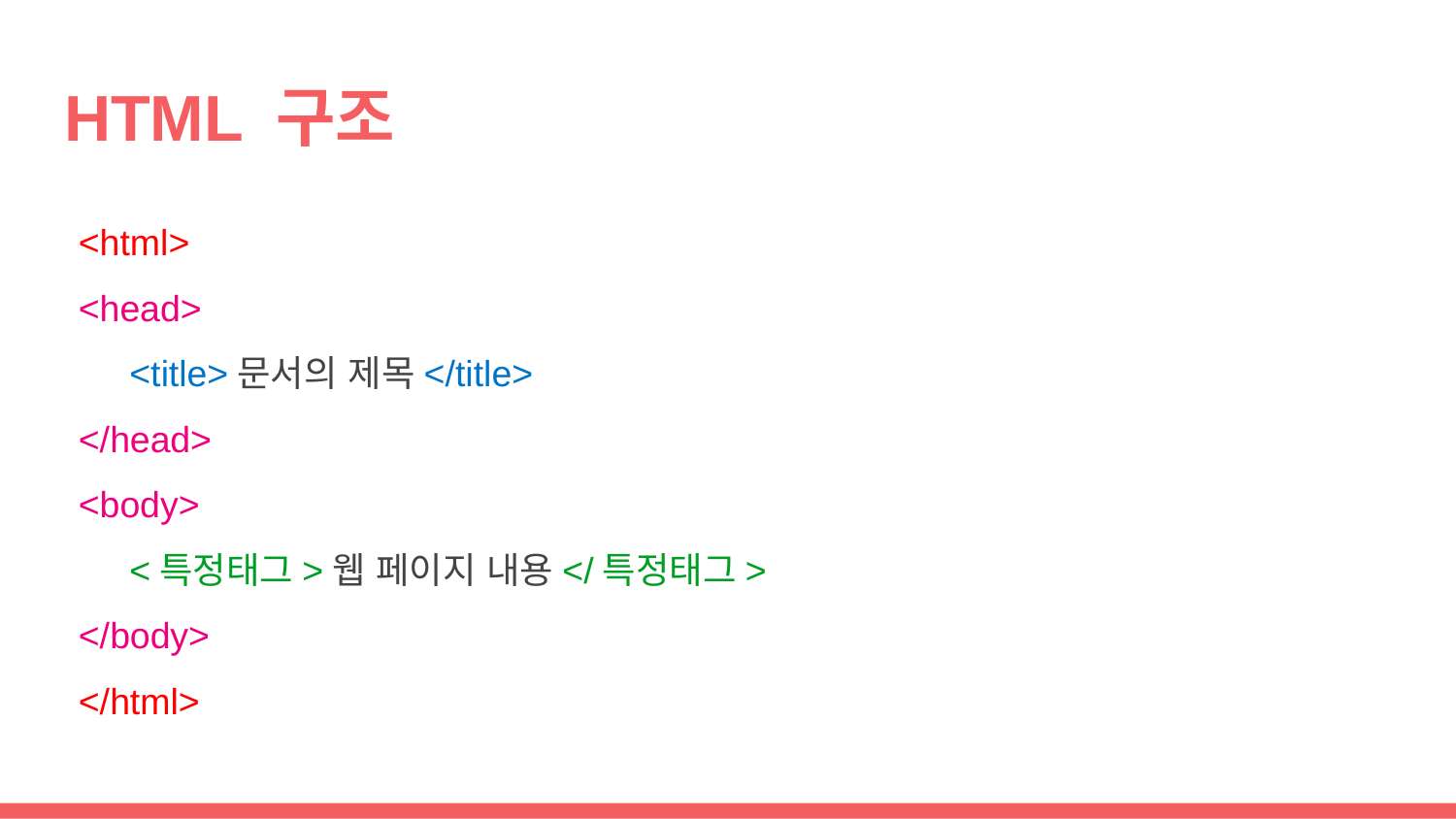

# HTML 구조
<html>
<head>
     <title>문서의 제목</title>
</head>
<body>
     <특정태그>웹 페이지 내용</특정태그>
</body>
</html>